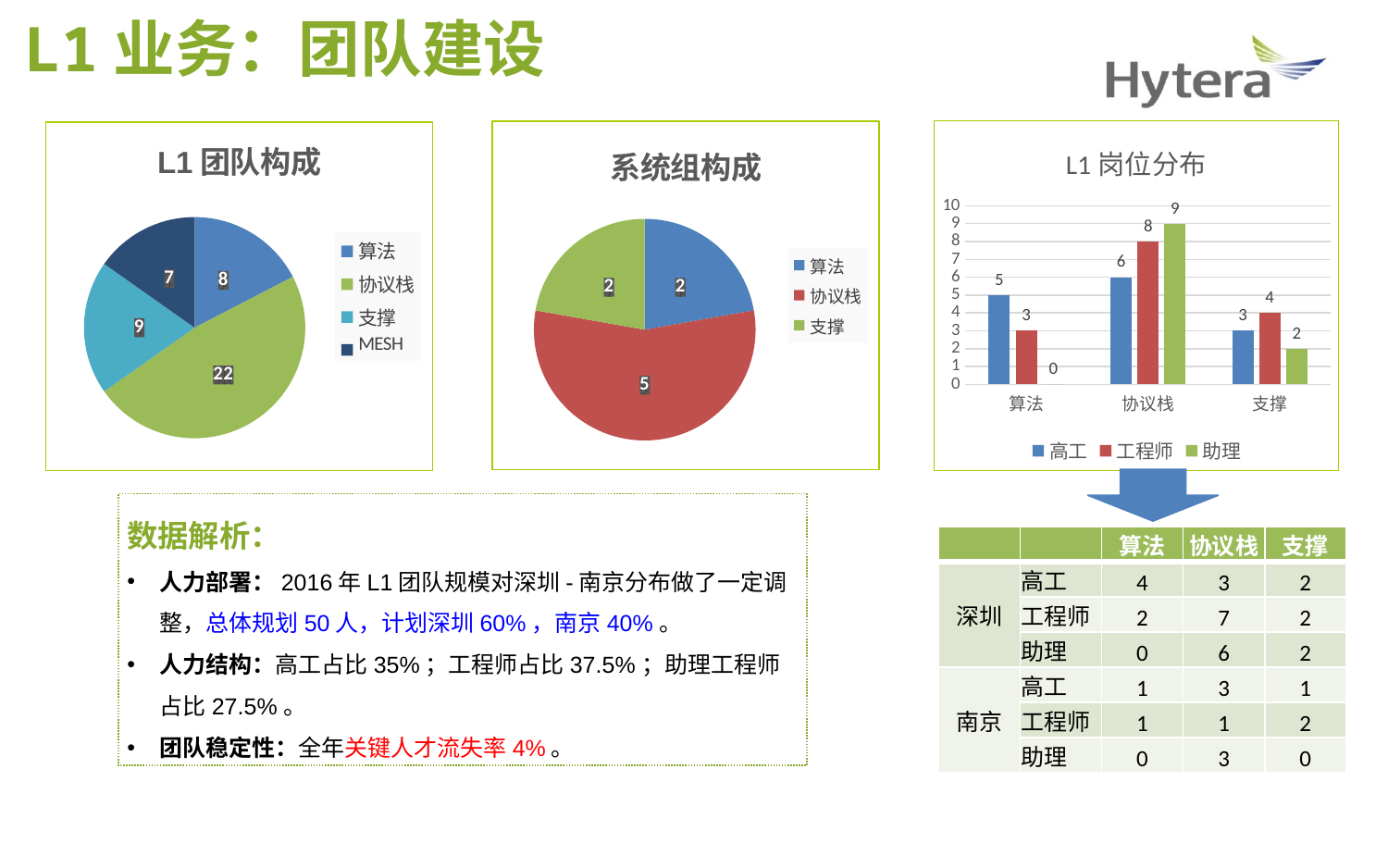

L1业务：团队建设

### Chart: 系统组构成

| Category | 系统组 |
|---|---|
| 算法 | 2.0 |
| 协议栈 | 5.0 |
| 支撑 | 2.0 |

### Chart: L1岗位分布

| Category | 高工 | 工程师 | 助理 |
|---|---|---|---|
| 算法 | 5.0 | 3.0 | 0.0 |
| 协议栈 | 6.0 | 8.0 | 9.0 |
| 支撑 | 3.0 | 4.0 | 2.0 |

### Chart: L1团队构成

| Category | 总计 |
|---|---|
| 算法 | 8.0 |
| 协议栈 | 22.0 |
| 支撑 | 9.0 |
| MESH | 7.0 |
数据解析：
人力部署：2016年L1团队规模对深圳-南京分布做了一定调整，总体规划50人，计划深圳60%，南京40%。
人力结构：高工占比35%；工程师占比37.5%；助理工程师占比27.5%。
团队稳定性：全年关键人才流失率4%。
|  |  | 算法 | 协议栈 | 支撑 |
| --- | --- | --- | --- | --- |
| 深圳 | 高工 | 4 | 3 | 2 |
|  | 工程师 | 2 | 7 | 2 |
|  | 助理 | 0 | 6 | 2 |
| 南京 | 高工 | 1 | 3 | 1 |
|  | 工程师 | 1 | 1 | 2 |
|  | 助理 | 0 | 3 | 0 |